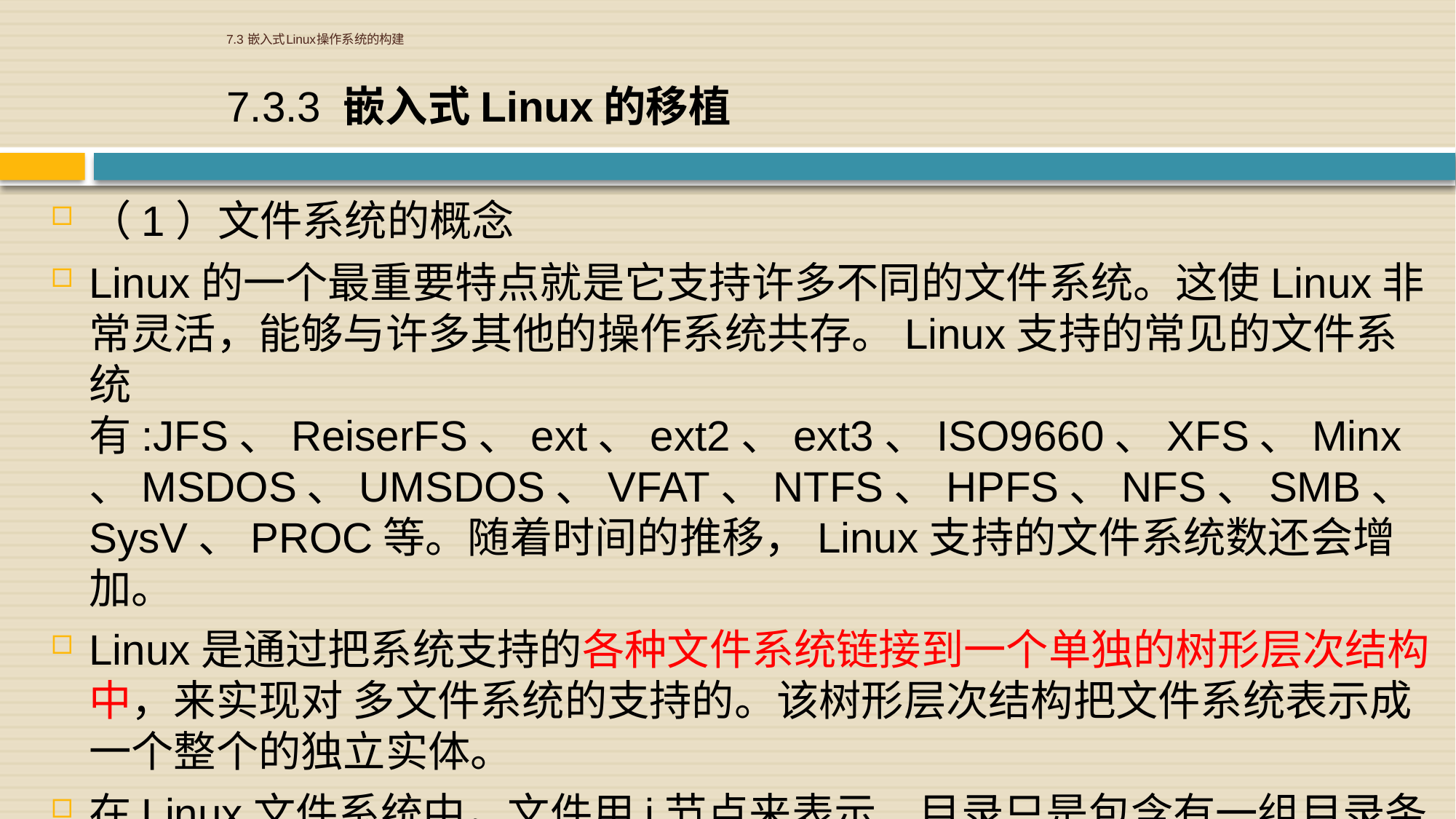

# 7.3 嵌入式Linux操作系统的构建
7.3.3 嵌入式Linux的移植
（1）文件系统的概念
Linux的一个最重要特点就是它支持许多不同的文件系统。这使Linux非常灵活，能够与许多其他的操作系统共存。Linux支持的常见的文件系统有:JFS、ReiserFS、ext、ext2、ext3、ISO9660、XFS、Minx、MSDOS、UMSDOS、VFAT、NTFS、HPFS、NFS、SMB、SysV、PROC等。随着时间的推移，Linux支持的文件系统数还会增加。
Linux是通过把系统支持的各种文件系统链接到一个单独的树形层次结构中，来实现对 多文件系统的支持的。该树形层次结构把文件系统表示成一个整个的独立实体。
在Linux文件系统中，文件用i节点来表示、目录只是包含有一组目录条目列表的简单文件，而设备可以通过特殊文件上的I/O请求被访问。